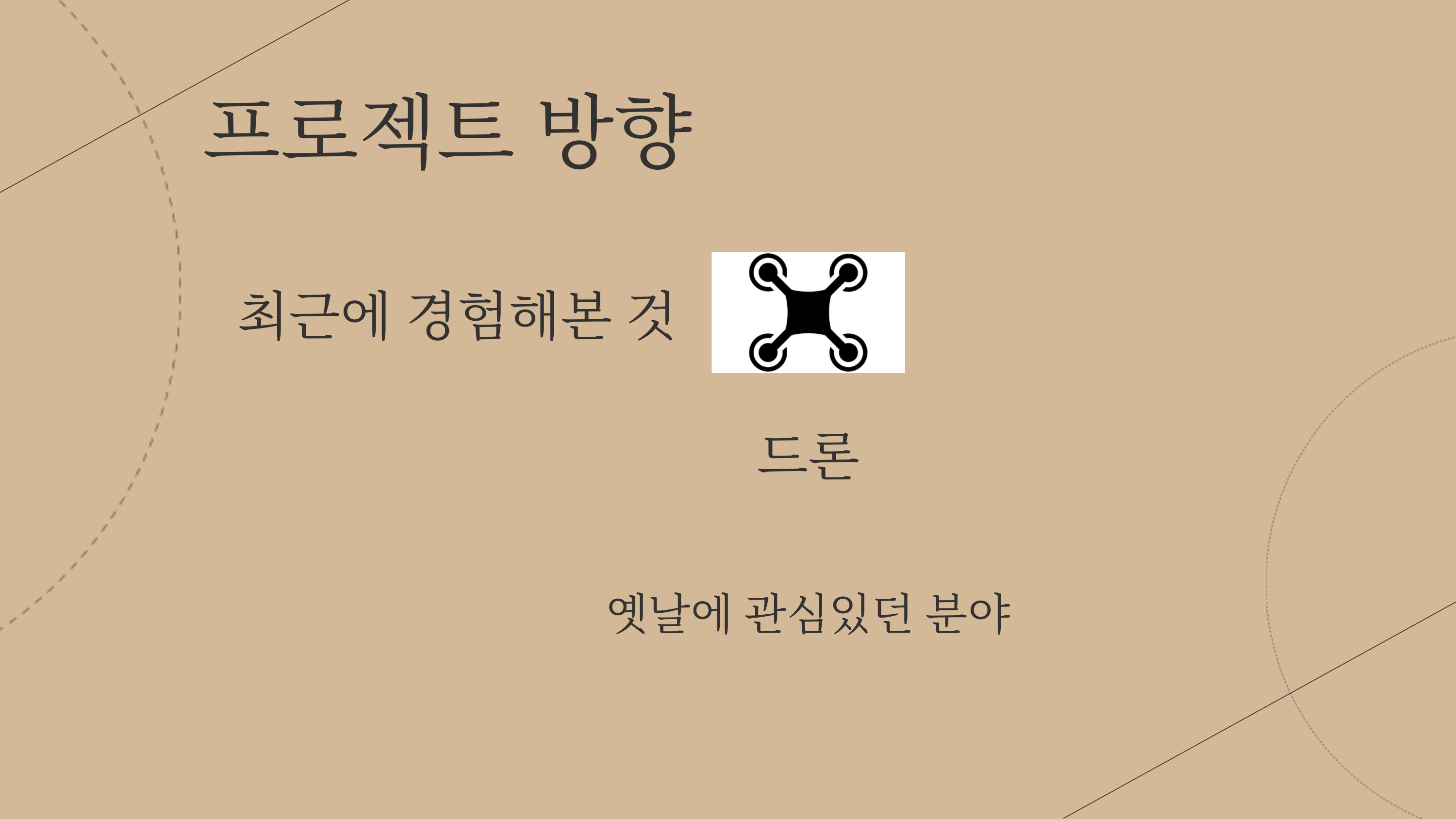

프로젝트 방향

최근에 경험해본 것

드론
옛날에 관심있던 분야